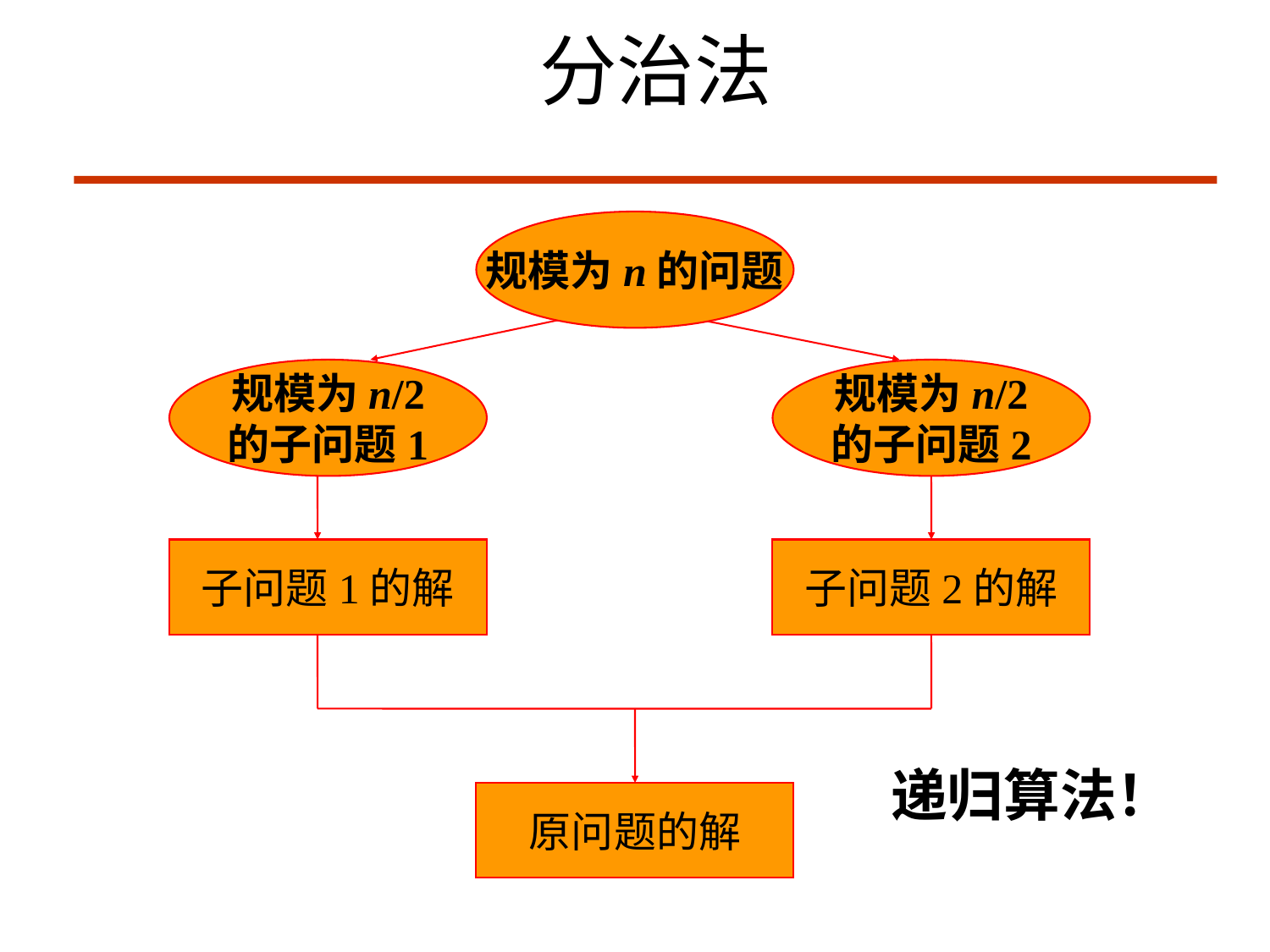

# 分治法
规模为n的问题

规模为n/2
的子问题1
规模为n/2
的子问题2

子问题1的解
子问题2的解

递归算法！
原问题的解